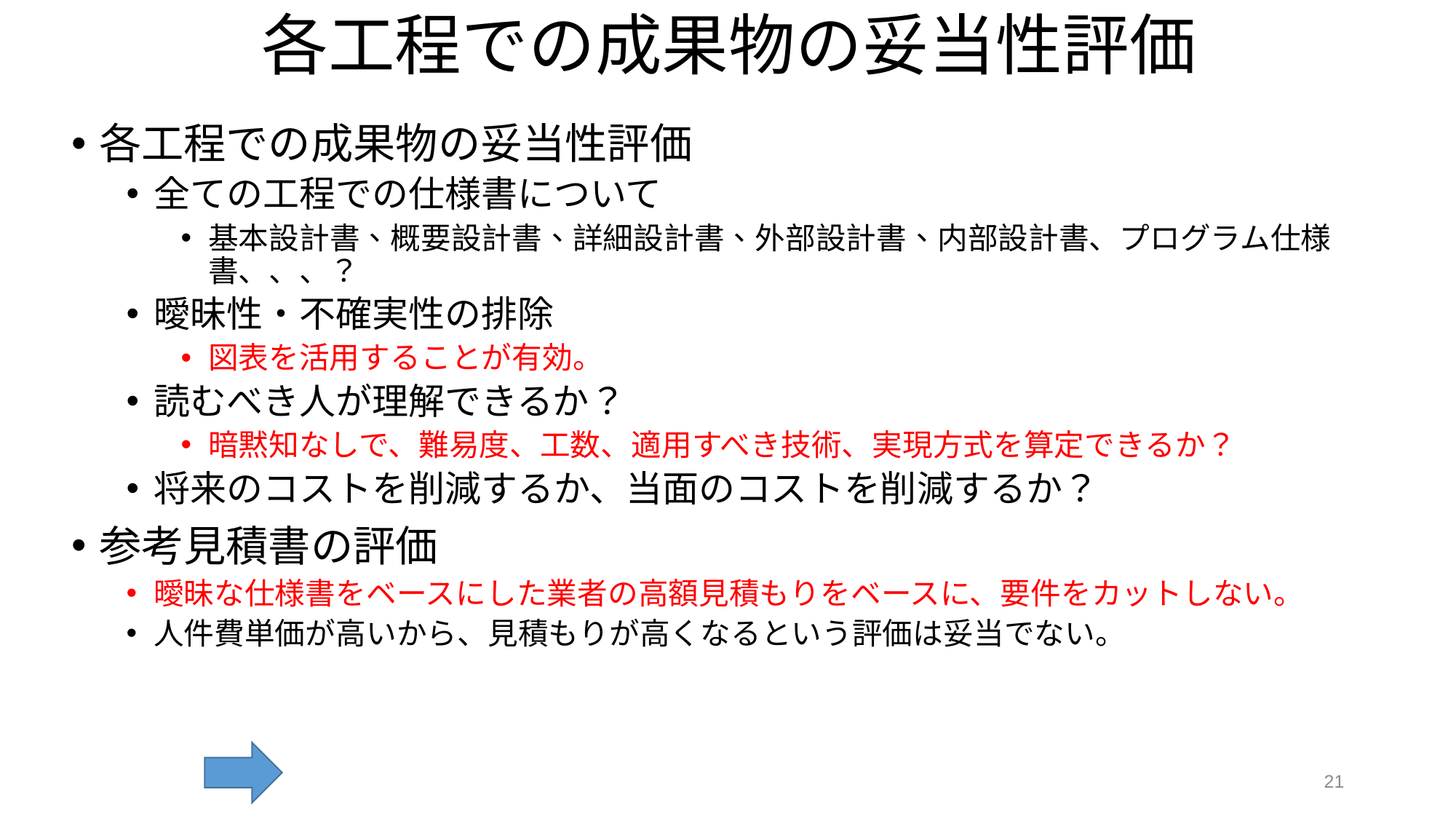

# 各工程での成果物の妥当性評価
各工程での成果物の妥当性評価
全ての工程での仕様書について
基本設計書、概要設計書、詳細設計書、外部設計書、内部設計書、プログラム仕様書、、、？
曖昧性・不確実性の排除
図表を活用することが有効。
読むべき人が理解できるか？
暗黙知なしで、難易度、工数、適用すべき技術、実現方式を算定できるか？
将来のコストを削減するか、当面のコストを削減するか？
参考見積書の評価
曖昧な仕様書をベースにした業者の高額見積もりをベースに、要件をカットしない。
人件費単価が高いから、見積もりが高くなるという評価は妥当でない。

21